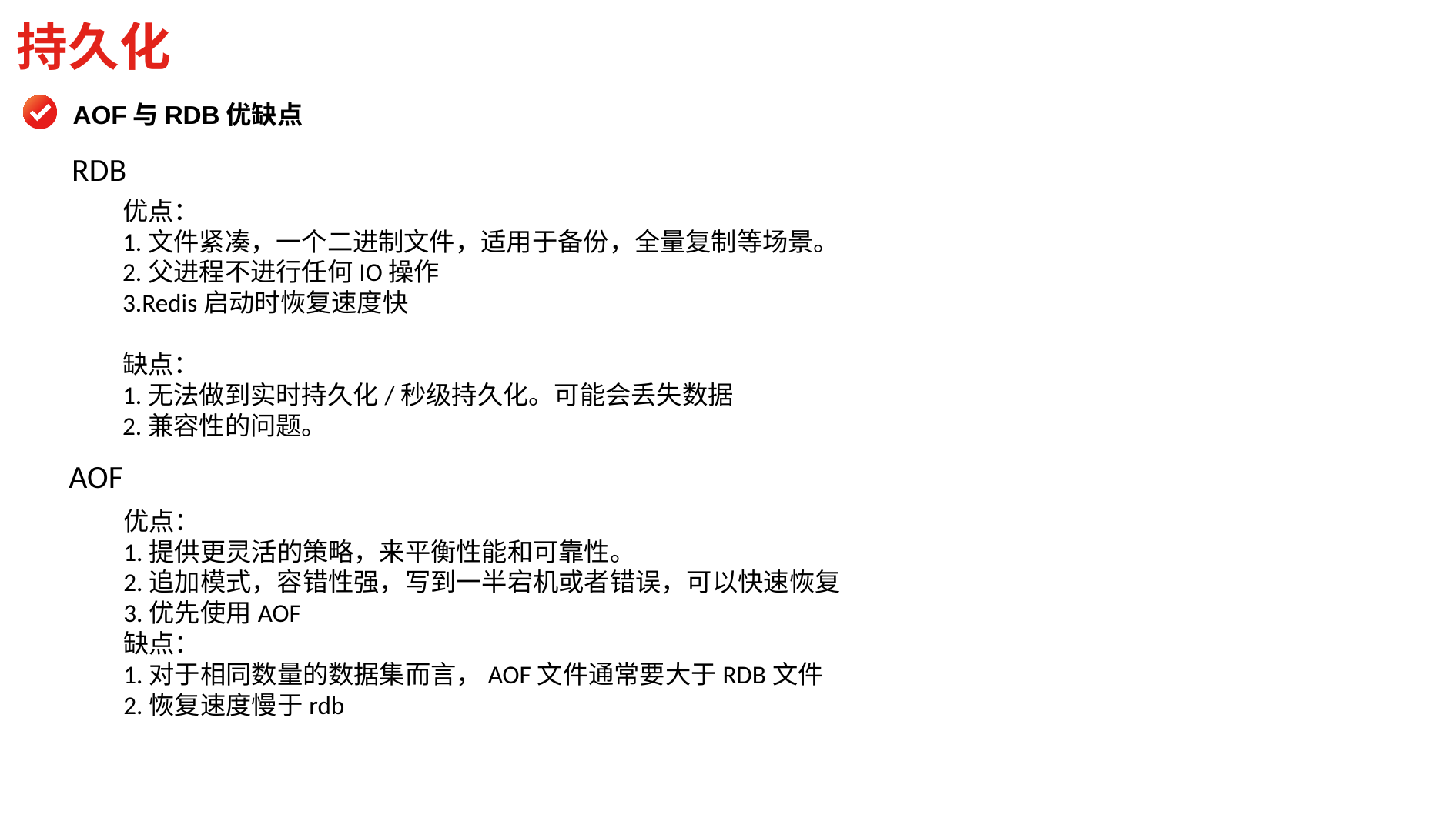

持久化
AOF与RDB优缺点

RDB
优点：
1.文件紧凑，一个二进制文件，适用于备份，全量复制等场景。
2.父进程不进行任何IO操作
3.Redis启动时恢复速度快

缺点：
1.无法做到实时持久化/秒级持久化。可能会丢失数据
2.兼容性的问题。
AOF
优点：
1.提供更灵活的策略，来平衡性能和可靠性。
2.追加模式，容错性强，写到一半宕机或者错误，可以快速恢复
3.优先使用AOF
缺点：
1.对于相同数量的数据集而言，AOF文件通常要大于RDB文件
2.恢复速度慢于rdb